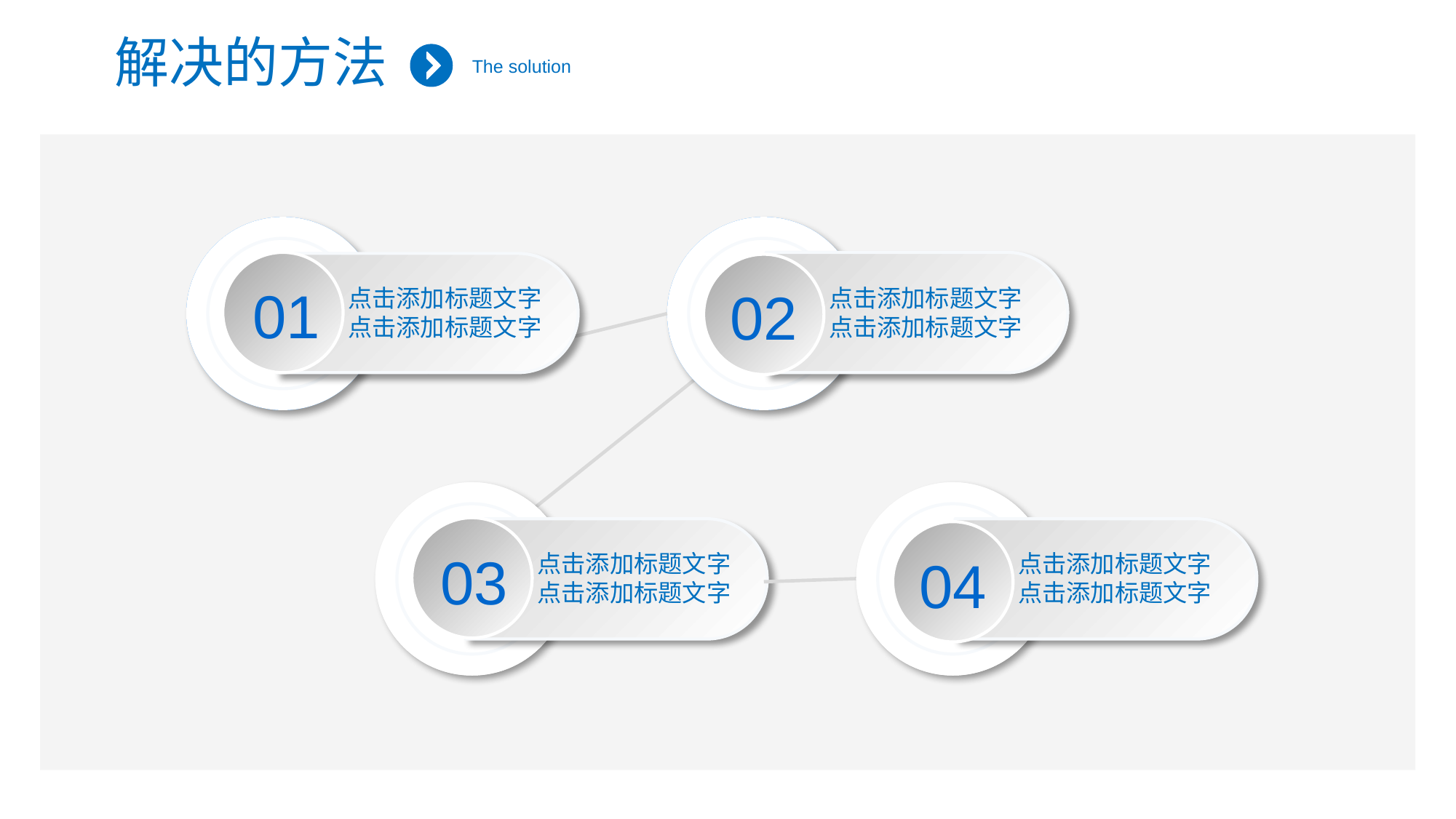

解决的方法

The solution

01

02
点击添加标题文字
点击添加标题文字
点击添加标题文字
点击添加标题文字

03

04
点击添加标题文字
点击添加标题文字
点击添加标题文字
点击添加标题文字